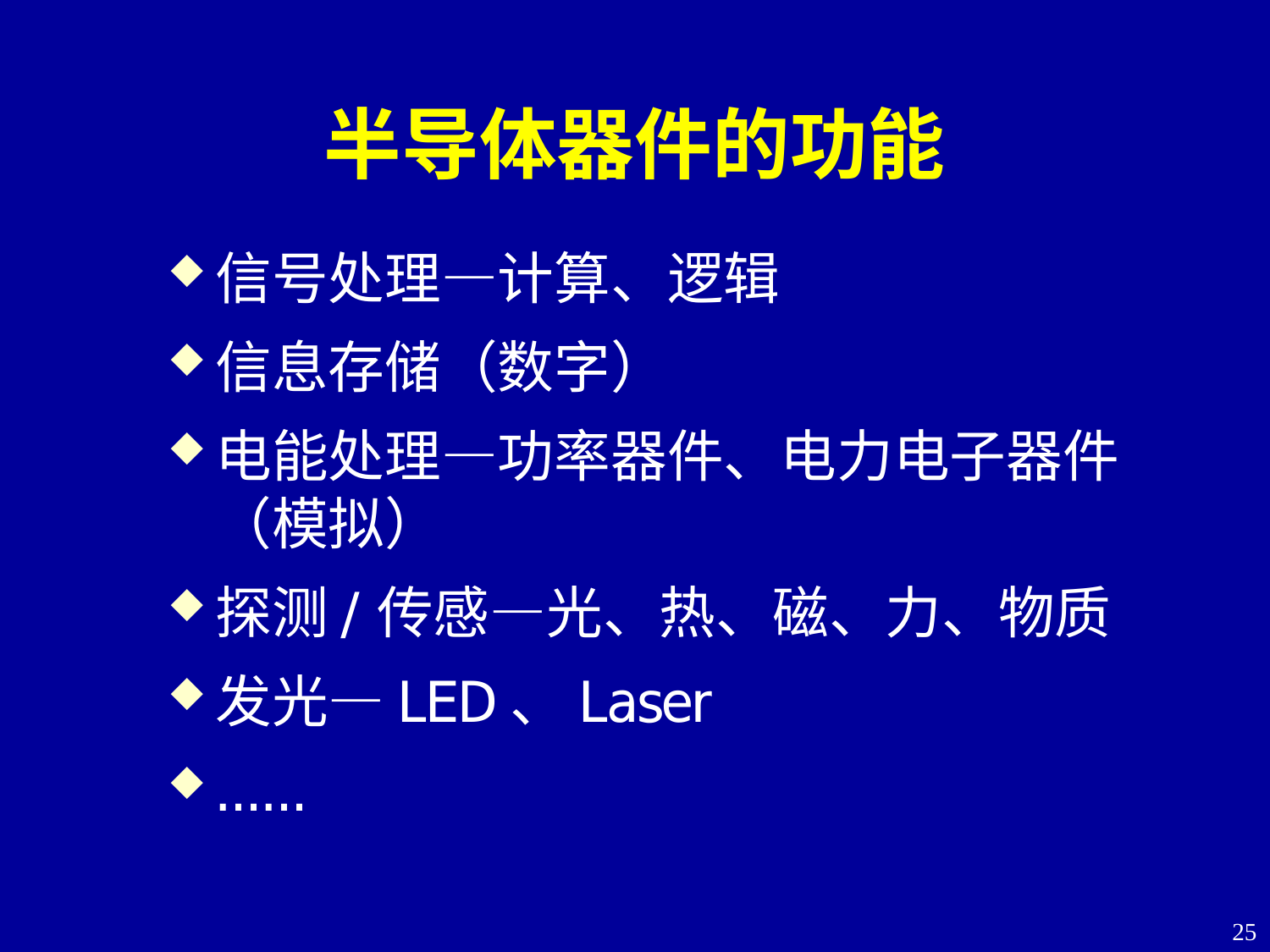

# 半导体器件的功能
信号处理—计算、逻辑
信息存储（数字）
电能处理—功率器件、电力电子器件（模拟）
探测/传感—光、热、磁、力、物质
发光—LED、Laser
……
25